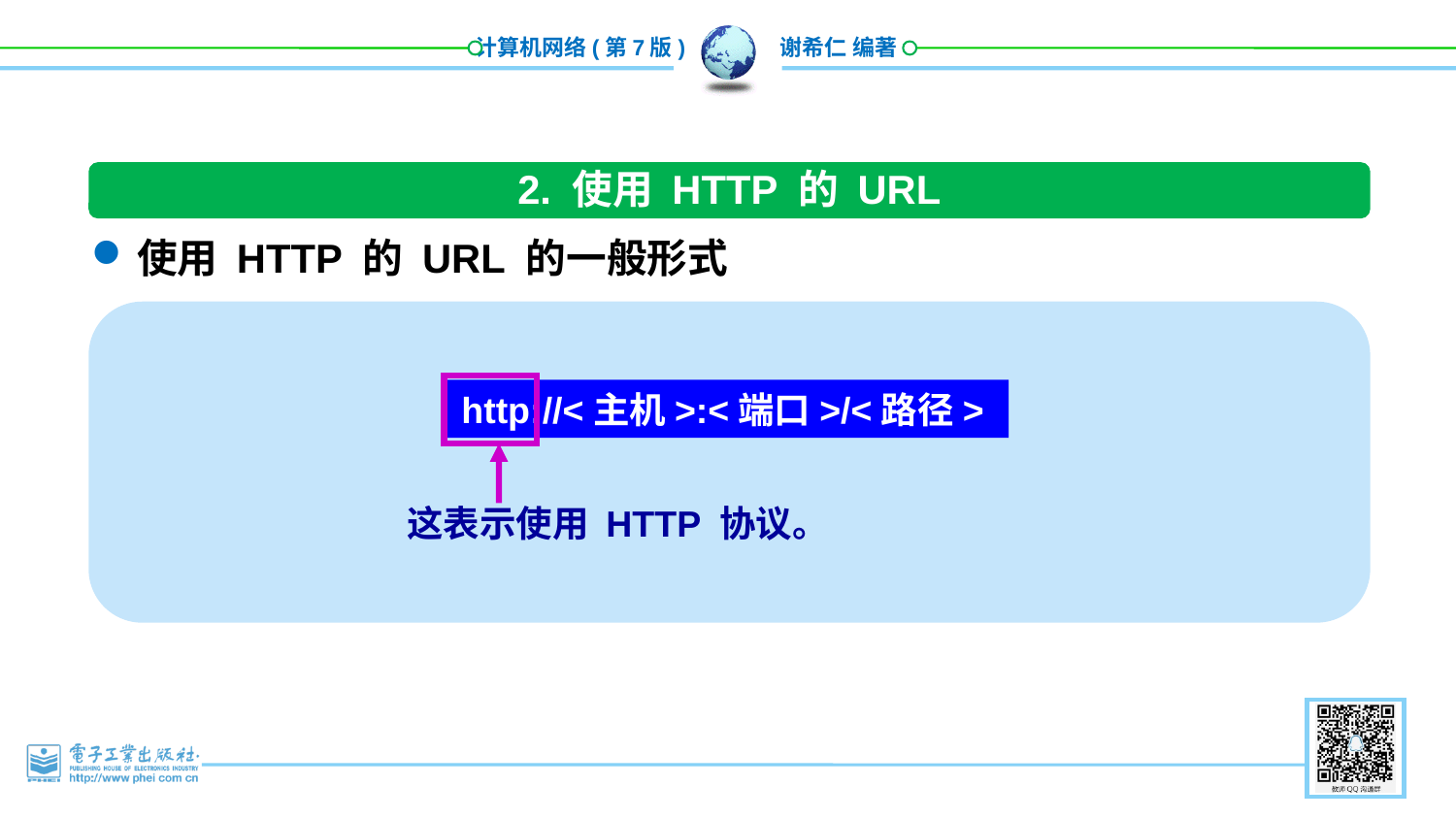

2. 使用 HTTP 的 URL

使用 HTTP 的 URL 的一般形式

这表示使用 HTTP 协议。
http://<主机>:<端口>/<路径>